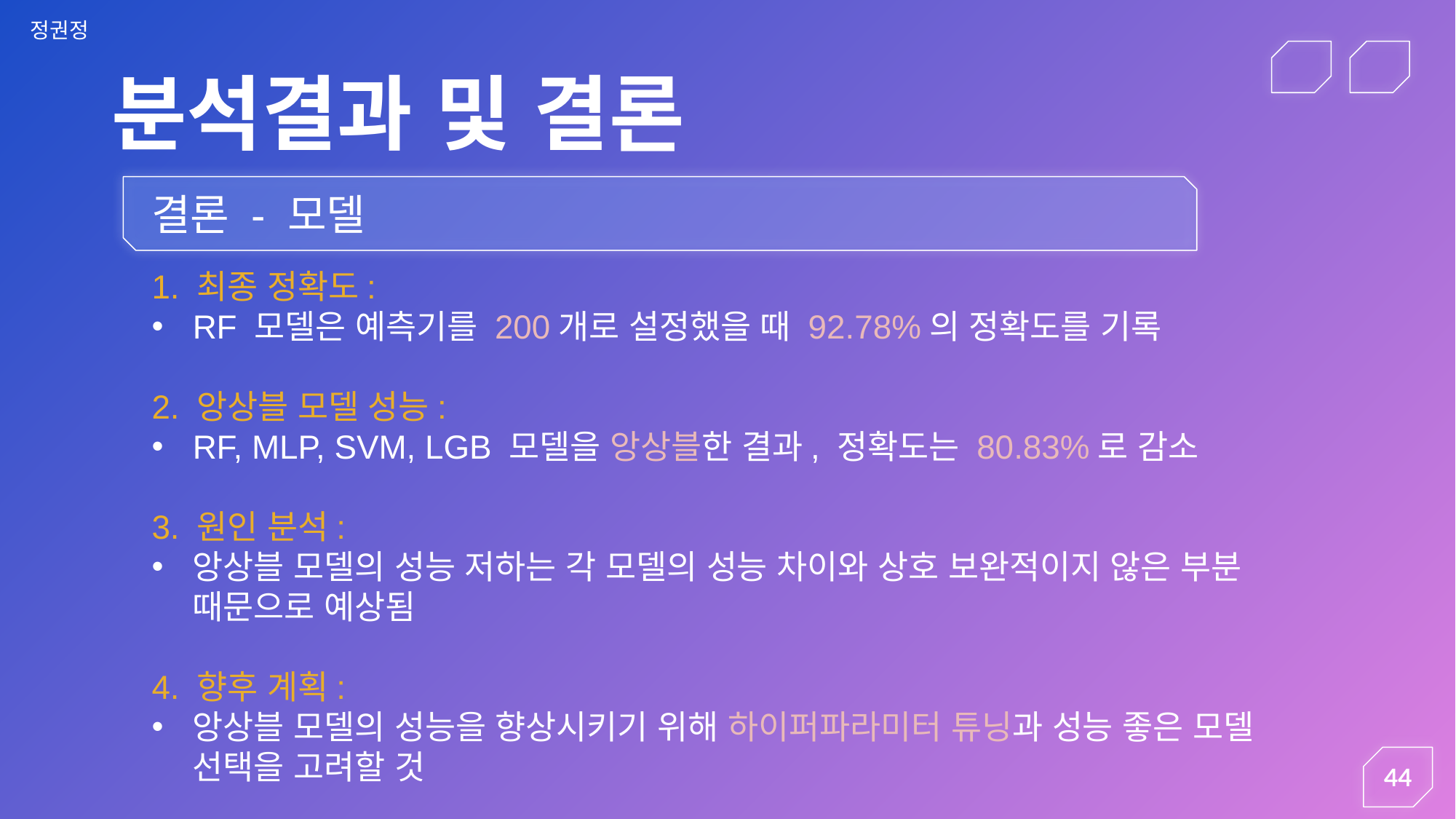

분석결과 및 결론

결론 - 모델
1. 최종 정확도:
RF 모델은 예측기를 200개로 설정했을 때 92.78%의 정확도를 기록

2. 앙상블 모델 성능:
RF, MLP, SVM, LGB 모델을 앙상블한 결과, 정확도는 80.83%로 감소

3. 원인 분석:
앙상블 모델의 성능 저하는 각 모델의 성능 차이와 상호 보완적이지 않은 부분 때문으로 예상됨

4. 향후 계획:
앙상블 모델의 성능을 향상시키기 위해 하이퍼파라미터 튜닝과 성능 좋은 모델 선택을 고려할 것